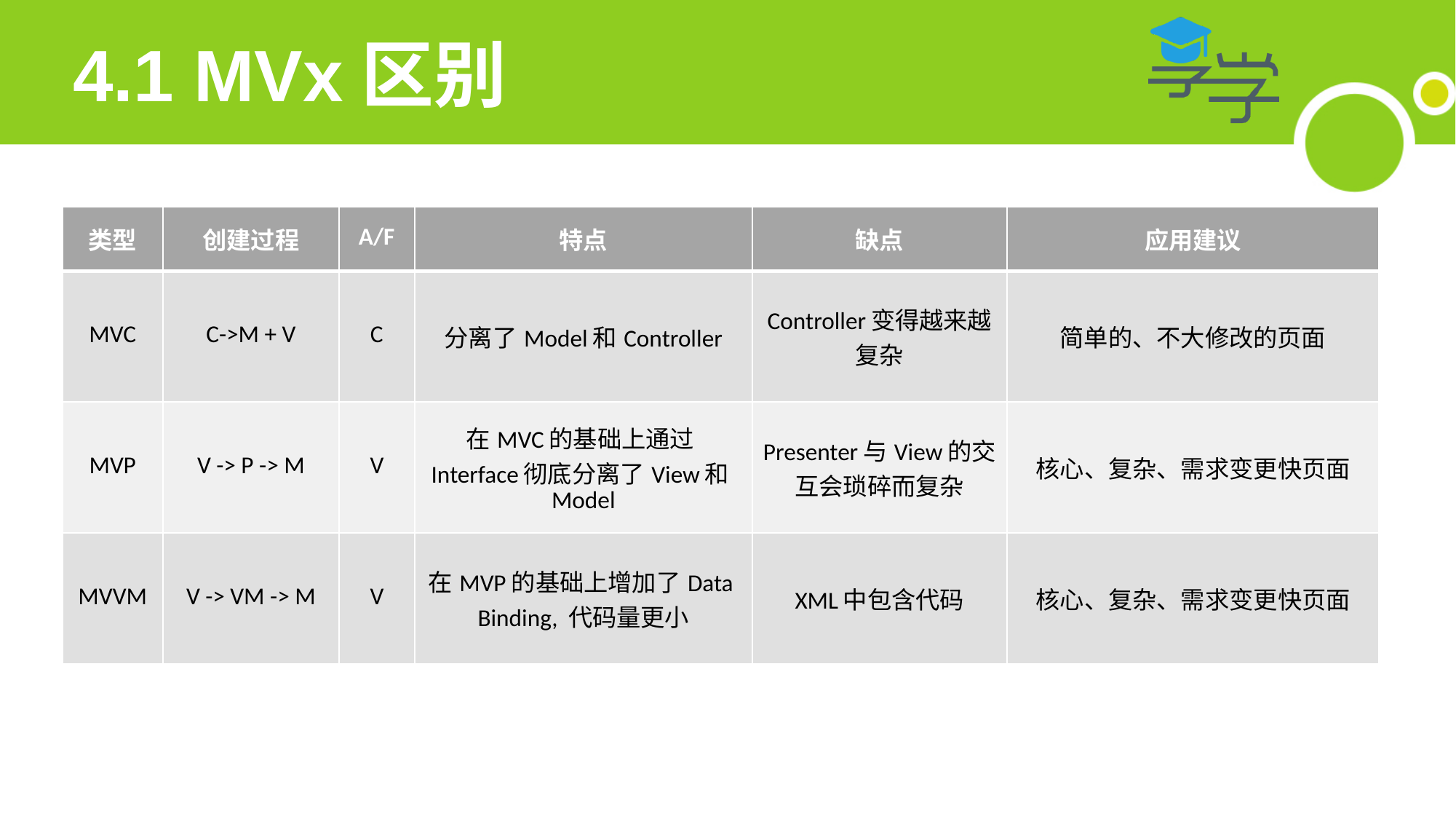

4.1 MVx区别
| 类型 | 创建过程 | A/F | 特点 | 缺点 | 应用建议 |
| --- | --- | --- | --- | --- | --- |
| MVC | C->M + V | C | 分离了Model和Controller | Controller变得越来越复杂 | 简单的、不大修改的页面 |
| MVP | V -> P -> M | V | 在MVC的基础上通过Interface彻底分离了View和Model | Presenter与View的交互会琐碎而复杂 | 核心、复杂、需求变更快页面 |
| MVVM | V -> VM -> M | V | 在MVP的基础上增加了Data Binding, 代码量更小 | XML中包含代码 | 核心、复杂、需求变更快页面 |